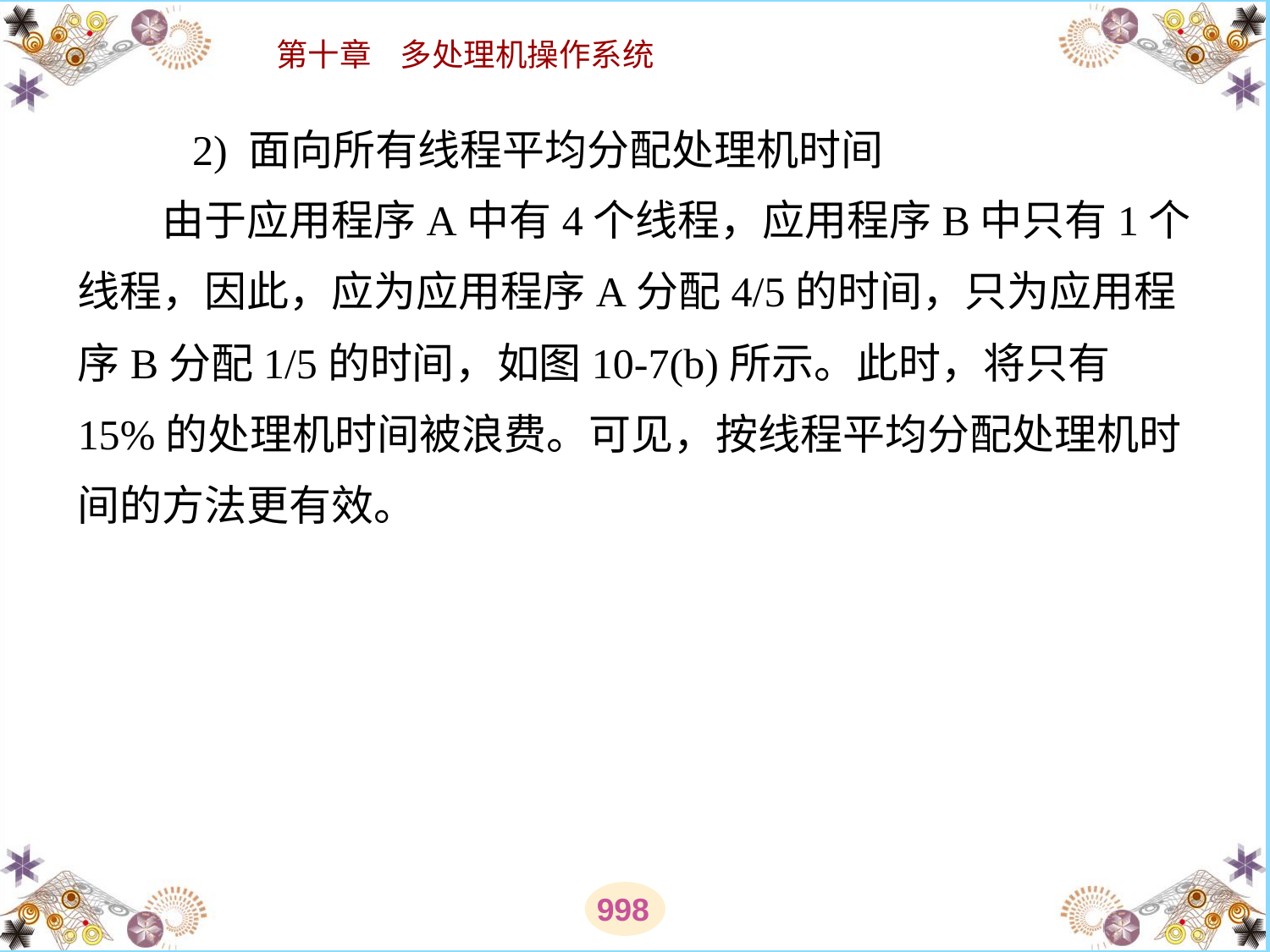

# 2) 面向所有线程平均分配处理机时间 　　由于应用程序A中有4个线程，应用程序B中只有1个线程，因此，应为应用程序A分配4/5的时间，只为应用程序B分配1/5的时间，如图10-7(b)所示。此时，将只有15%的处理机时间被浪费。可见，按线程平均分配处理机时间的方法更有效。